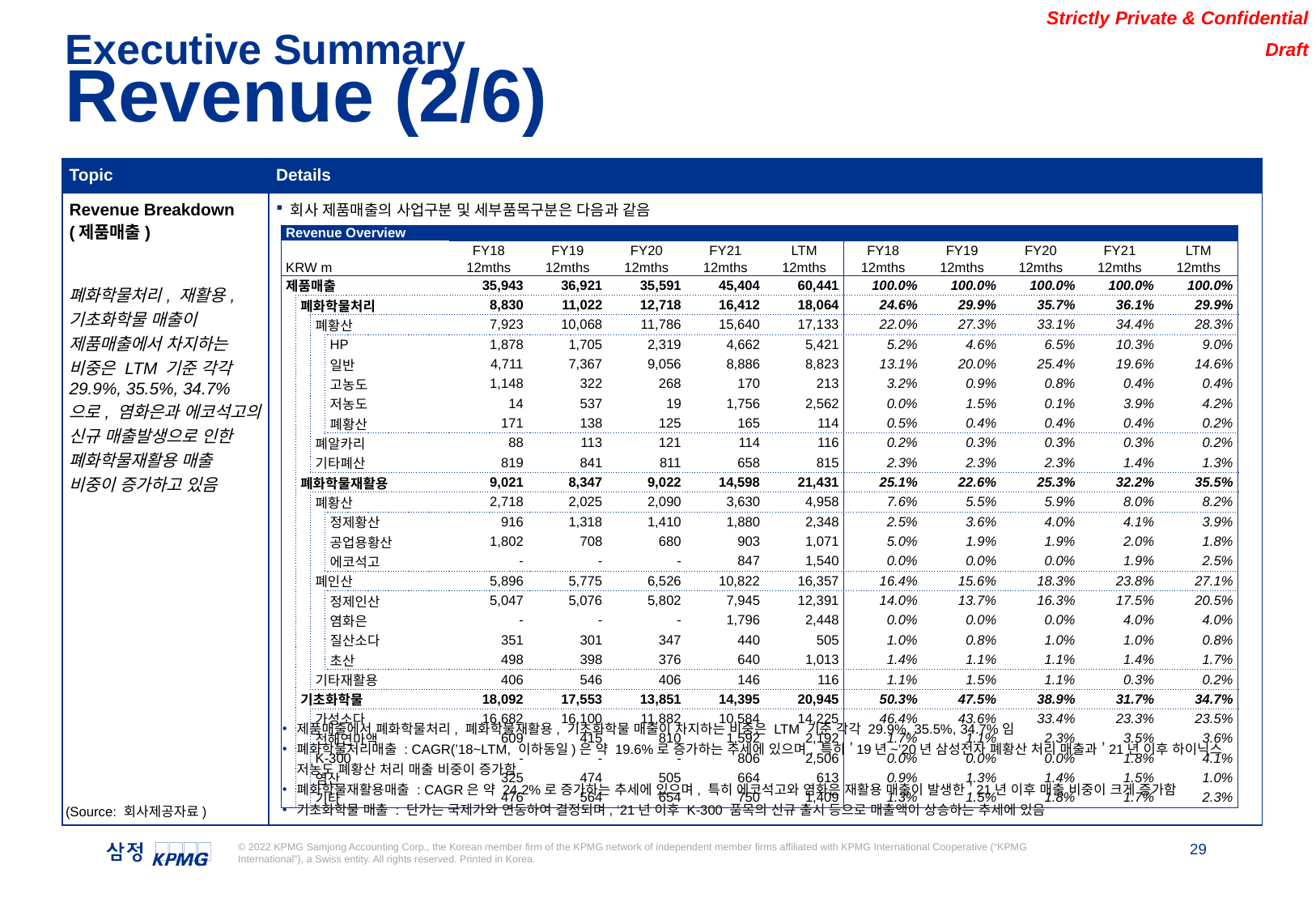

Executive Summary
Revenue (2/6)
| Topic | Details |
| --- | --- |
| Revenue Breakdown (제품매출) 폐화학물처리, 재활용, 기초화학물 매출이 제품매출에서 차지하는 비중은 LTM 기준 각각 29.9%, 35.5%, 34.7%으로, 염화은과 에코석고의 신규 매출발생으로 인한 폐화학물재활용 매출 비중이 증가하고 있음 | 회사 제품매출의 사업구분 및 세부품목구분은 다음과 같음 |
| Revenue Overview |  |  |  |  |  |  |  |  |  |  |  |  |  |
| --- | --- | --- | --- | --- | --- | --- | --- | --- | --- | --- | --- | --- | --- |
|  |  |  |  | FY18 | FY19 | FY20 | FY21 | LTM | FY18 | FY19 | FY20 | FY21 | LTM |
| KRW m |  |  |  | 12mths | 12mths | 12mths | 12mths | 12mths | 12mths | 12mths | 12mths | 12mths | 12mths |
| 제품매출 |  |  |  | 35,943 | 36,921 | 35,591 | 45,404 | 60,441 | 100.0% | 100.0% | 100.0% | 100.0% | 100.0% |
|  | 폐화학물처리 |  |  | 8,830 | 11,022 | 12,718 | 16,412 | 18,064 | 24.6% | 29.9% | 35.7% | 36.1% | 29.9% |
|  |  | 폐황산 |  | 7,923 | 10,068 | 11,786 | 15,640 | 17,133 | 22.0% | 27.3% | 33.1% | 34.4% | 28.3% |
|  |  |  | HP | 1,878 | 1,705 | 2,319 | 4,662 | 5,421 | 5.2% | 4.6% | 6.5% | 10.3% | 9.0% |
|  |  |  | 일반 | 4,711 | 7,367 | 9,056 | 8,886 | 8,823 | 13.1% | 20.0% | 25.4% | 19.6% | 14.6% |
|  |  |  | 고농도 | 1,148 | 322 | 268 | 170 | 213 | 3.2% | 0.9% | 0.8% | 0.4% | 0.4% |
|  |  |  | 저농도 | 14 | 537 | 19 | 1,756 | 2,562 | 0.0% | 1.5% | 0.1% | 3.9% | 4.2% |
|  |  |  | 폐황산 | 171 | 138 | 125 | 165 | 114 | 0.5% | 0.4% | 0.4% | 0.4% | 0.2% |
|  |  | 폐알카리 |  | 88 | 113 | 121 | 114 | 116 | 0.2% | 0.3% | 0.3% | 0.3% | 0.2% |
|  |  | 기타폐산 |  | 819 | 841 | 811 | 658 | 815 | 2.3% | 2.3% | 2.3% | 1.4% | 1.3% |
|  | 폐화학물재활용 |  |  | 9,021 | 8,347 | 9,022 | 14,598 | 21,431 | 25.1% | 22.6% | 25.3% | 32.2% | 35.5% |
|  |  | 폐황산 |  | 2,718 | 2,025 | 2,090 | 3,630 | 4,958 | 7.6% | 5.5% | 5.9% | 8.0% | 8.2% |
|  |  |  | 정제황산 | 916 | 1,318 | 1,410 | 1,880 | 2,348 | 2.5% | 3.6% | 4.0% | 4.1% | 3.9% |
|  |  |  | 공업용황산 | 1,802 | 708 | 680 | 903 | 1,071 | 5.0% | 1.9% | 1.9% | 2.0% | 1.8% |
|  |  |  | 에코석고 | - | - | - | 847 | 1,540 | 0.0% | 0.0% | 0.0% | 1.9% | 2.5% |
|  |  | 폐인산 |  | 5,896 | 5,775 | 6,526 | 10,822 | 16,357 | 16.4% | 15.6% | 18.3% | 23.8% | 27.1% |
|  |  |  | 정제인산 | 5,047 | 5,076 | 5,802 | 7,945 | 12,391 | 14.0% | 13.7% | 16.3% | 17.5% | 20.5% |
|  |  |  | 염화은 | - | - | - | 1,796 | 2,448 | 0.0% | 0.0% | 0.0% | 4.0% | 4.0% |
|  |  |  | 질산소다 | 351 | 301 | 347 | 440 | 505 | 1.0% | 0.8% | 1.0% | 1.0% | 0.8% |
|  |  |  | 초산 | 498 | 398 | 376 | 640 | 1,013 | 1.4% | 1.1% | 1.1% | 1.4% | 1.7% |
|  |  | 기타재활용 |  | 406 | 546 | 406 | 146 | 116 | 1.1% | 1.5% | 1.1% | 0.3% | 0.2% |
|  | 기초화학물 |  |  | 18,092 | 17,553 | 13,851 | 14,395 | 20,945 | 50.3% | 47.5% | 38.9% | 31.7% | 34.7% |
|  |  | 가성소다 |  | 16,682 | 16,100 | 11,882 | 10,584 | 14,225 | 46.4% | 43.6% | 33.4% | 23.3% | 23.5% |
|  |  | 전해연마액 |  | 609 | 415 | 810 | 1,592 | 2,192 | 1.7% | 1.1% | 2.3% | 3.5% | 3.6% |
|  |  | K-300 |  | - | - | - | 806 | 2,506 | 0.0% | 0.0% | 0.0% | 1.8% | 4.1% |
|  |  | 염산 |  | 325 | 474 | 505 | 664 | 613 | 0.9% | 1.3% | 1.4% | 1.5% | 1.0% |
|  |  | 기타 |  | 476 | 564 | 654 | 750 | 1,409 | 1.3% | 1.5% | 1.8% | 1.7% | 2.3% |
제품매출에서 폐화학물처리, 폐화학물재활용, 기초화학물 매출이 차지하는 비중은 LTM 기준 각각 29.9%, 35.5%, 34.7%임
폐화학물처리매출 : CAGR(’18~LTM, 이하동일)은 약 19.6%로 증가하는 추세에 있으며, 특히 ’19년~’20년 삼성전자 폐황산 처리 매출과 ’21년 이후 하이닉스 저농도 폐황산 처리 매출 비중이 증가함
폐화학물재활용매출 : CAGR은 약 24.2%로 증가하는 추세에 있으며, 특히 에코석고와 염화은 재활용 매출이 발생한 ’21년 이후 매출 비중이 크게 증가함
기초화학물 매출 : 단가는 국제가와 연동하여 결정되며, ‘21년 이후 K-300 품목의 신규 출시 등으로 매출액이 상승하는 추세에 있음
(Source: 회사제공자료)